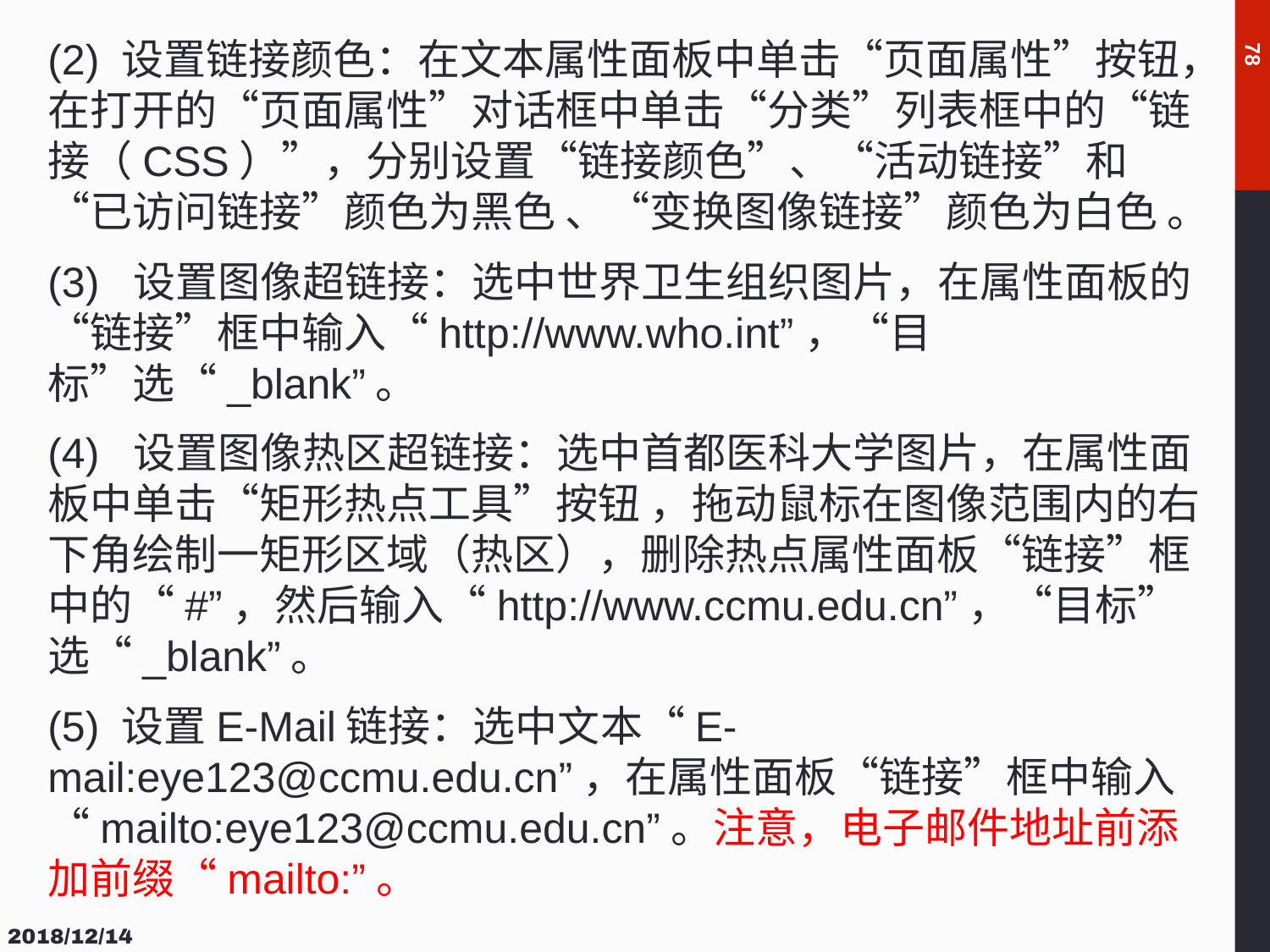

(2) 设置链接颜色：在文本属性面板中单击“页面属性”按钮，在打开的“页面属性”对话框中单击“分类”列表框中的“链接（CSS）”，分别设置“链接颜色”、“活动链接”和“已访问链接”颜色为黑色 、“变换图像链接”颜色为白色 。
(3)  设置图像超链接：选中世界卫生组织图片，在属性面板的“链接”框中输入“http://www.who.int”，“目标”选“_blank”。
(4)  设置图像热区超链接：选中首都医科大学图片，在属性面板中单击“矩形热点工具”按钮 ，拖动鼠标在图像范围内的右下角绘制一矩形区域（热区），删除热点属性面板“链接”框中的“#”，然后输入“http://www.ccmu.edu.cn”，“目标”选“_blank”。
(5) 设置E-Mail链接：选中文本“E-mail:eye123@ccmu.edu.cn”，在属性面板“链接”框中输入“mailto:eye123@ccmu.edu.cn”。注意，电子邮件地址前添加前缀“mailto:”。

78
2018/12/14